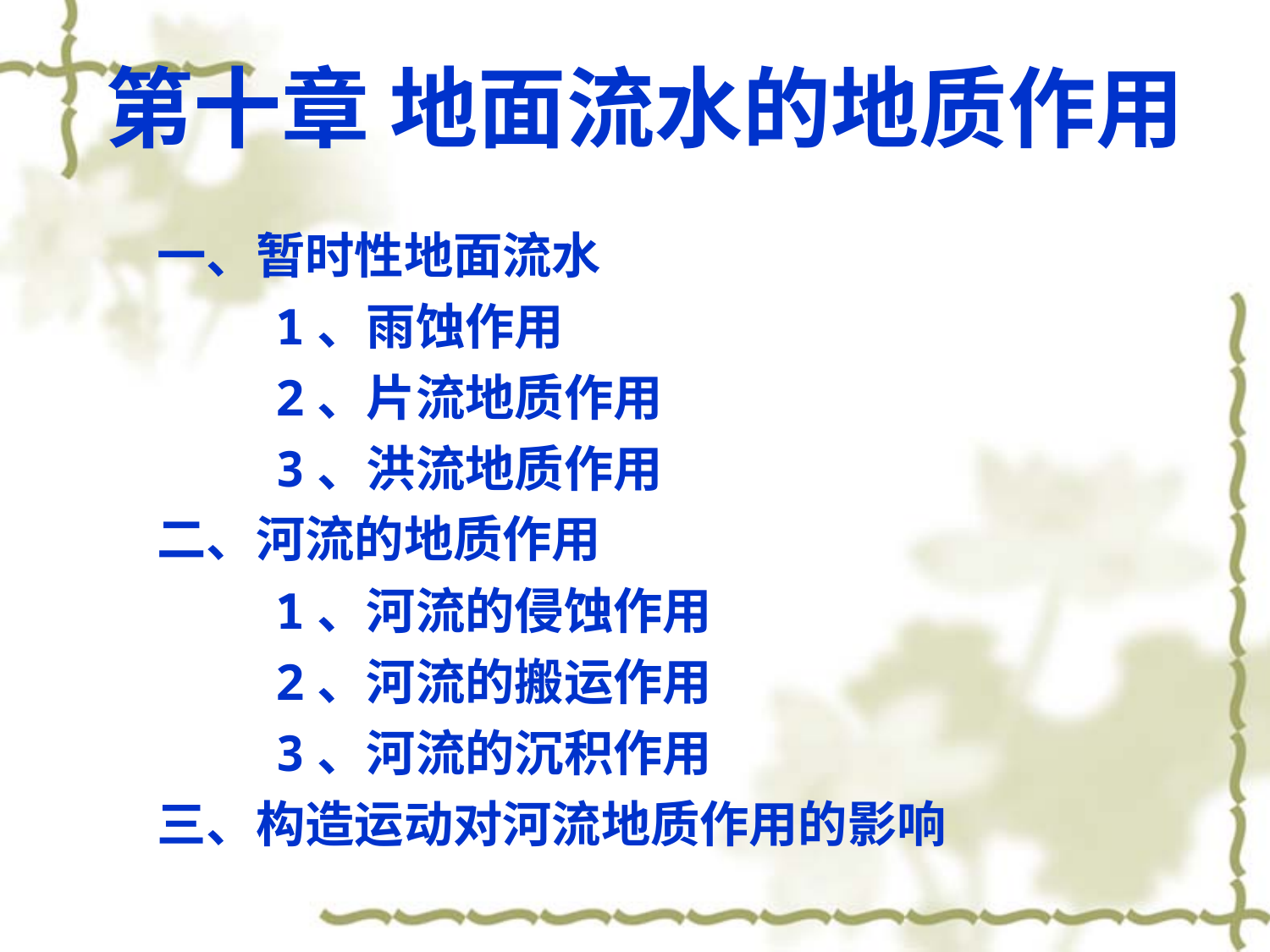

第十章 地面流水的地质作用
一、暂时性地面流水
    1、雨蚀作用
    2、片流地质作用
    3、洪流地质作用
二、河流的地质作用
    1、河流的侵蚀作用
    2、河流的搬运作用
    3、河流的沉积作用
三、构造运动对河流地质作用的影响